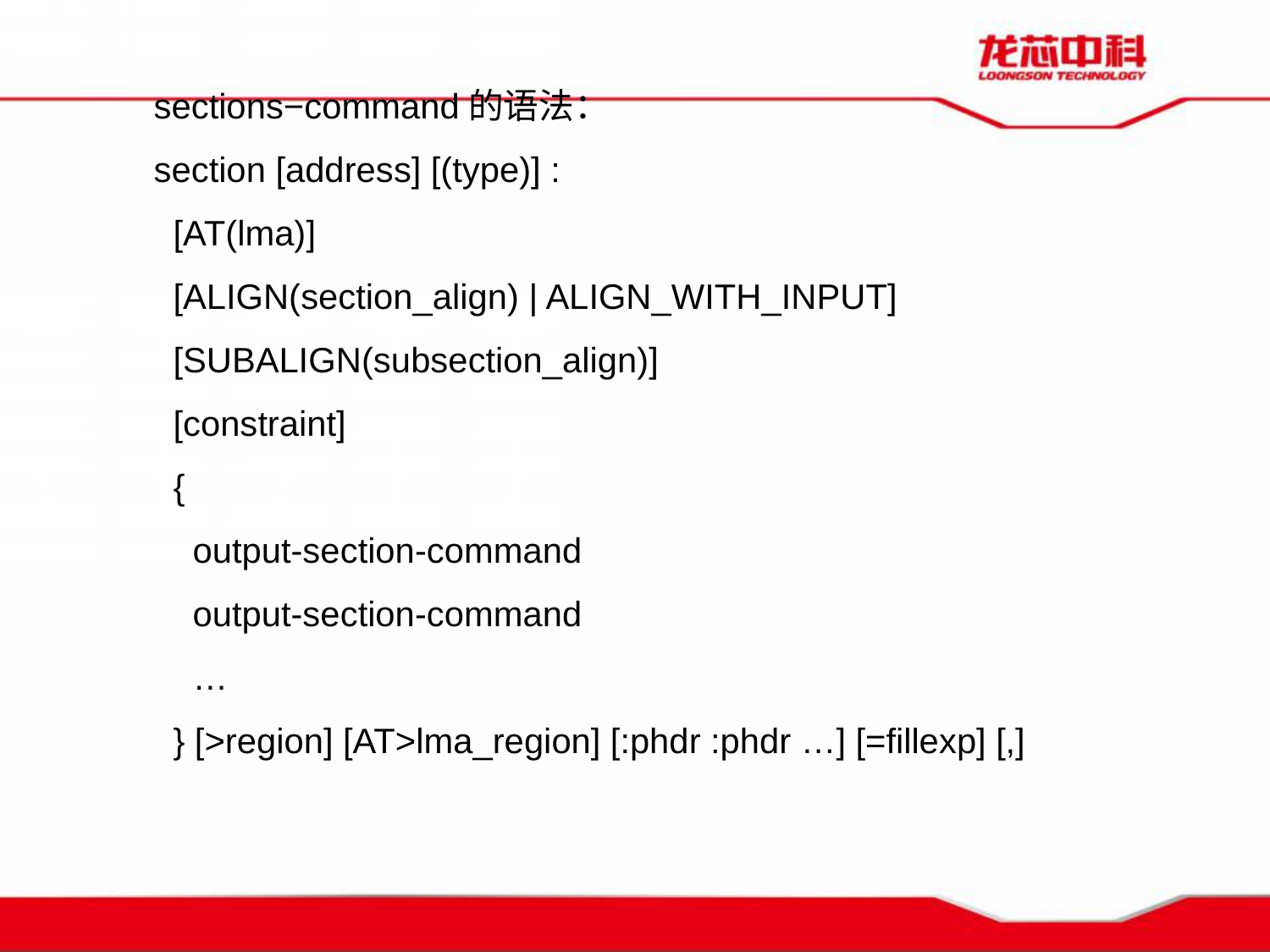

sections−command的语法：
section [address] [(type)] :
  [AT(lma)]
  [ALIGN(section_align) | ALIGN_WITH_INPUT]
  [SUBALIGN(subsection_align)]
  [constraint]
  {
    output-section-command
    output-section-command
    …
  } [>region] [AT>lma_region] [:phdr :phdr …] [=fillexp] [,]